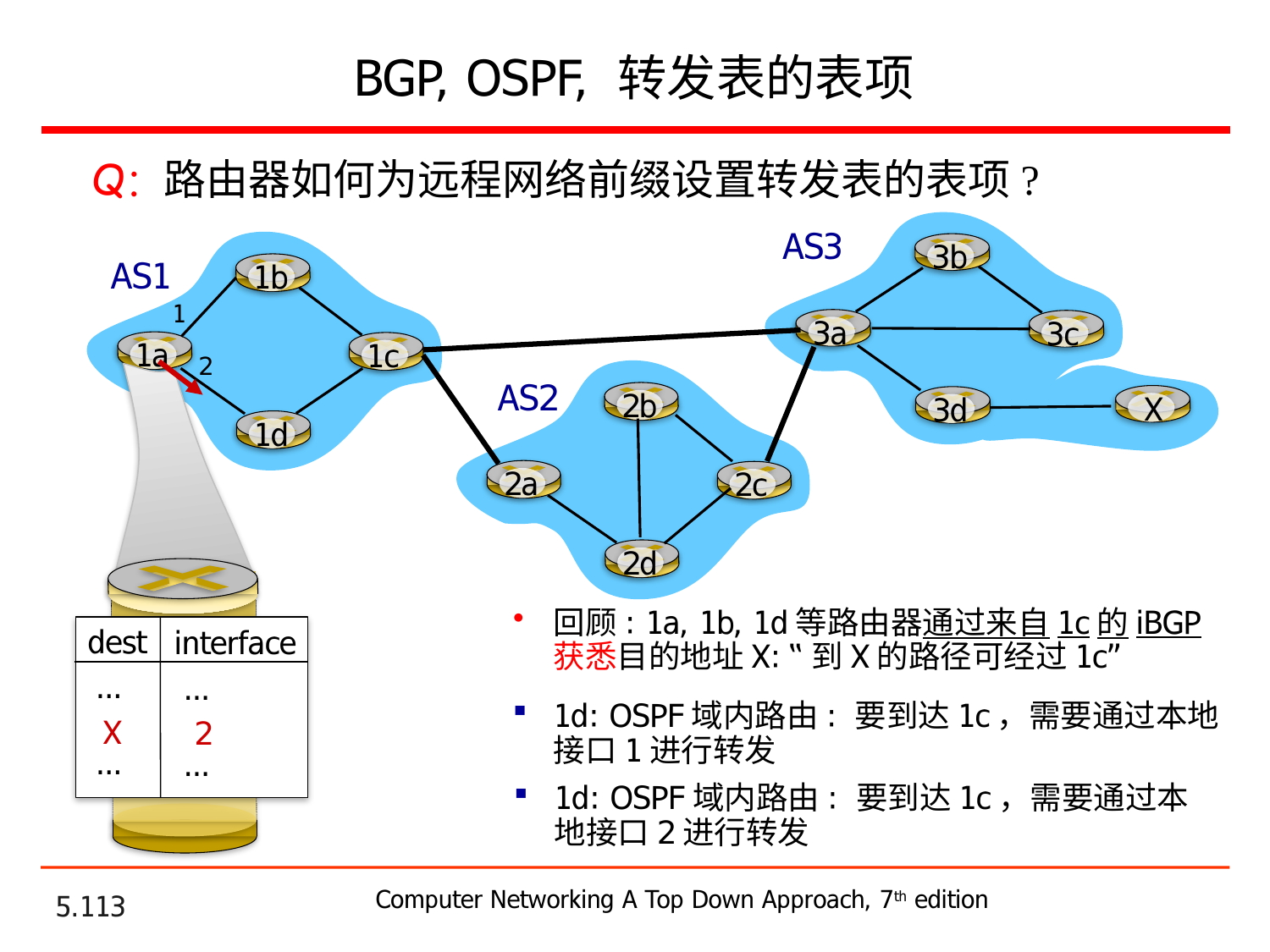

# BGP, OSPF, 转发表的表项
Q: 路由器如何为远程网络前缀设置转发表的表项?

AS3
3b

3a

3c

3d

1b

1a

1c

1d

AS1
1
2

dest
interface

…

…
…

…

X
2

  X

AS2
2b

2a

2c

2d

回顾: 1a, 1b, 1d等路由器通过来自1c的iBGP获悉目的地址X: “到X的路径可经过1c”
1d: OSPF域内路由: 要到达1c，需要通过本地接口1进行转发
1d: OSPF域内路由: 要到达1c，需要通过本地接口2进行转发